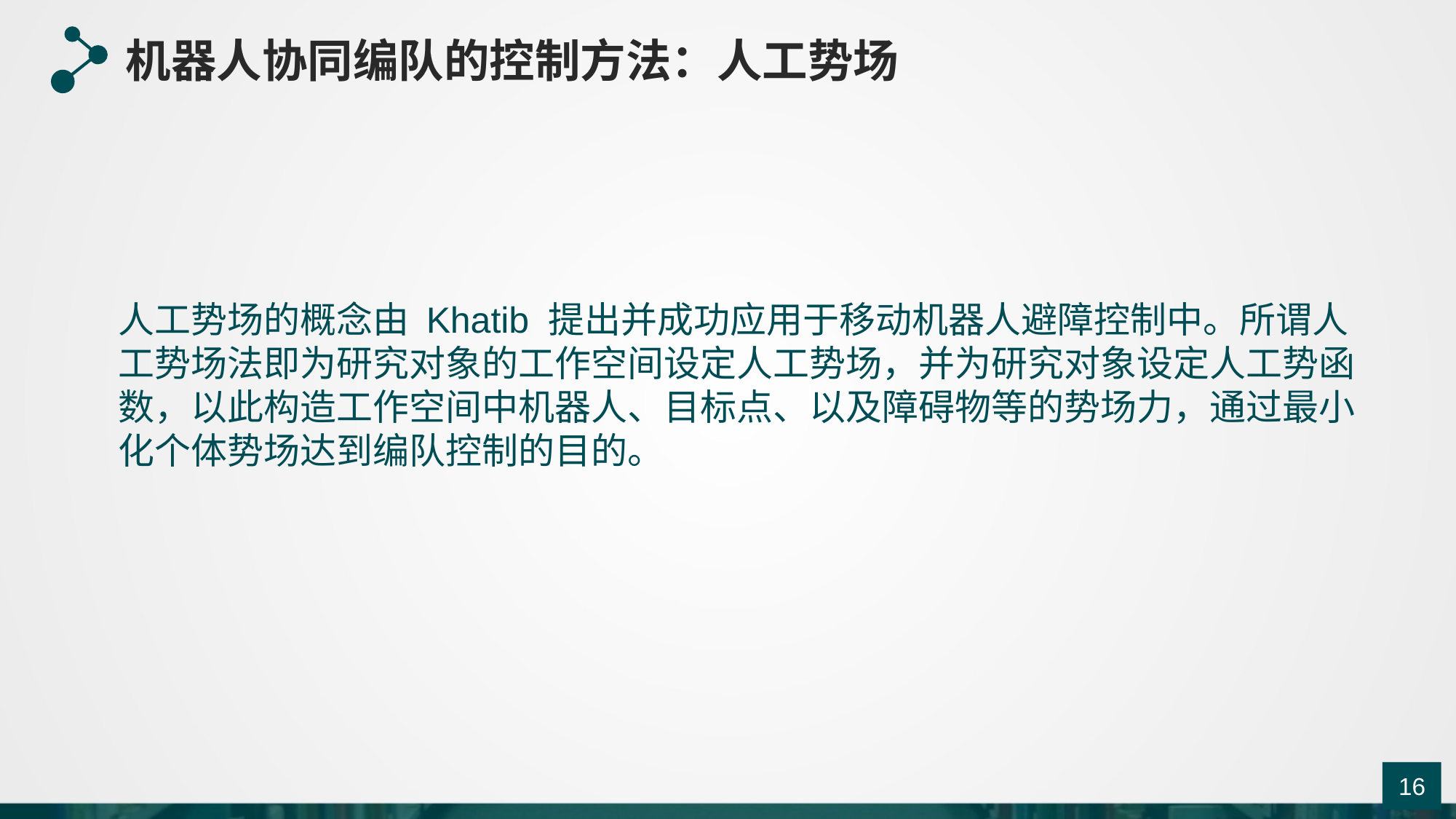

机器人协同编队的控制方法：人工势场
人工势场的概念由 Khatib 提出并成功应用于移动机器人避障控制中。所谓人工势场法即为研究对象的工作空间设定人工势场，并为研究对象设定人工势函数，以此构造工作空间中机器人、目标点、以及障碍物等的势场力，通过最小化个体势场达到编队控制的目的。